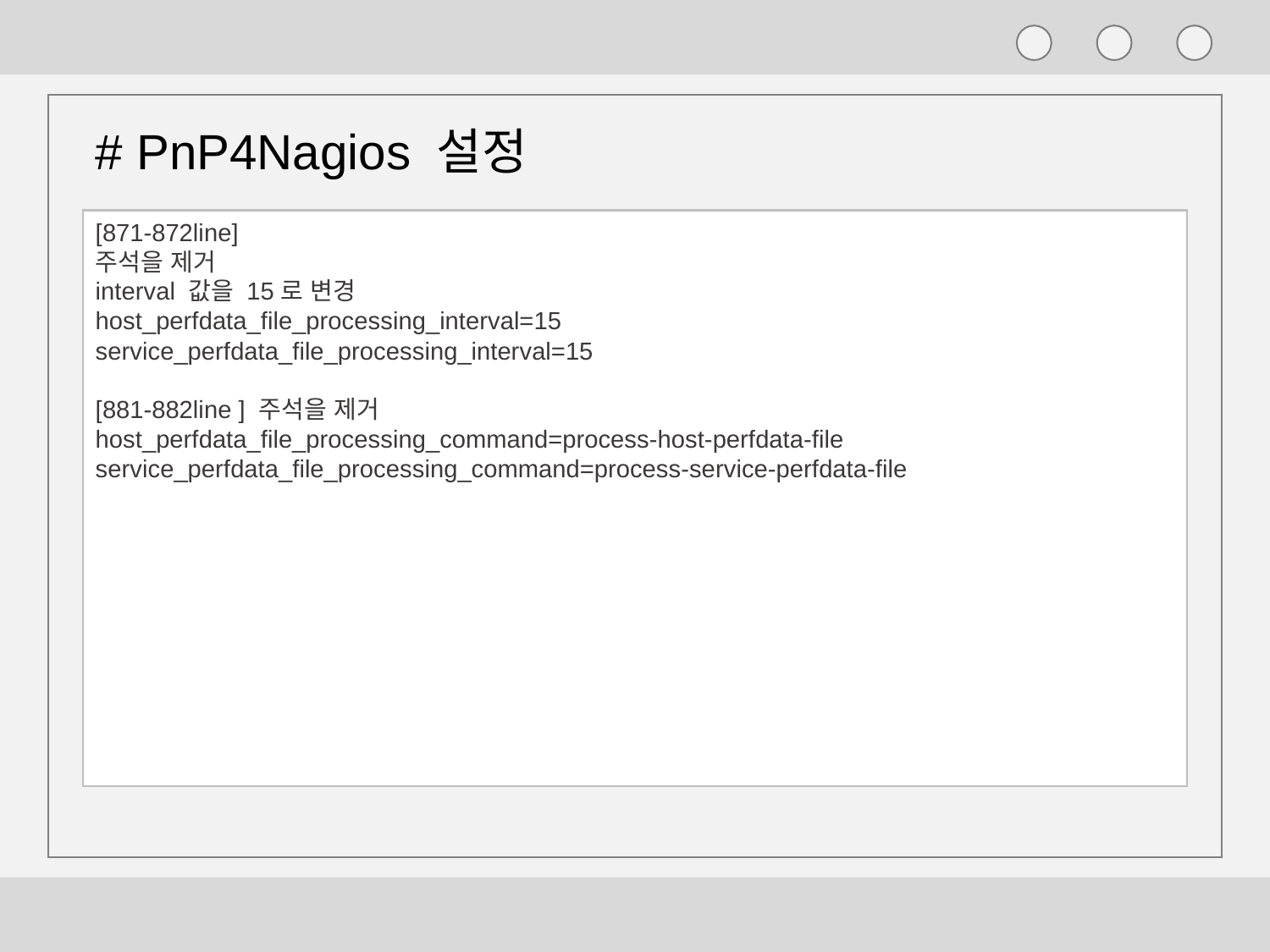

# PnP4Nagios 설정
[871-872line]
주석을 제거
interval 값을 15로 변경
host_perfdata_file_processing_interval=15
service_perfdata_file_processing_interval=15

[881-882line ] 주석을 제거
host_perfdata_file_processing_command=process-host-perfdata-file
service_perfdata_file_processing_command=process-service-perfdata-file